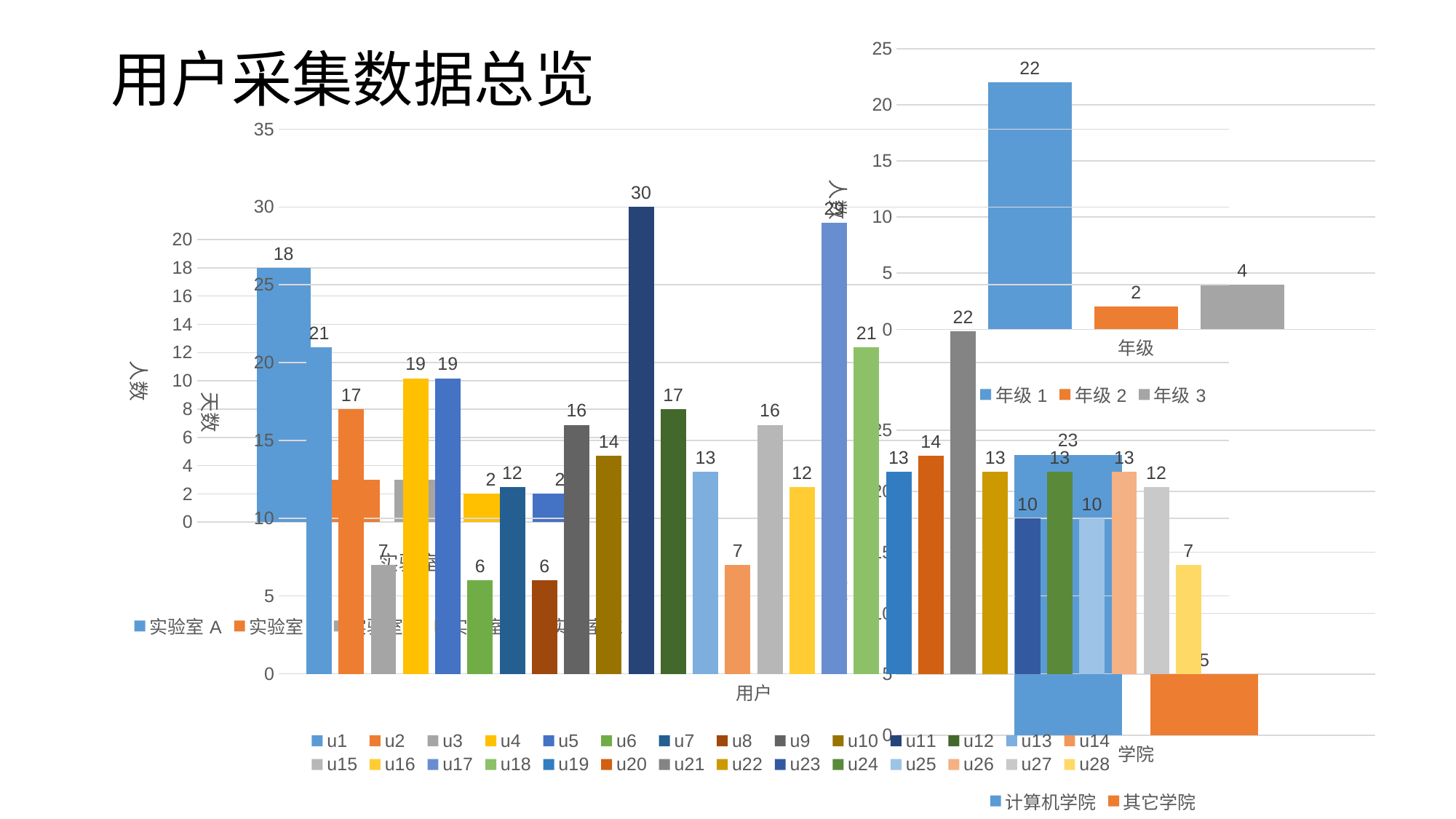

### Chart

| Category | 年级1 | 年级2 | 年级3 |
|---|---|---|---|
| 年级 | 22.0 | 2.0 | 4.0 |
用户采集数据总览

### Chart

| Category | u1 | u2 | u3 | u4 | u5 | u6 | u7 | u8 | u9 | u10 | u11 | u12 | u13 | u14 | u15 | u16 | u17 | u18 | u19 | u20 | u21 | u22 | u23 | u24 | u25 | u26 | u27 | u28 |
|---|---|---|---|---|---|---|---|---|---|---|---|---|---|---|---|---|---|---|---|---|---|---|---|---|---|---|---|---|
| 用户 | 21.0 | 17.0 | 7.0 | 19.0 | 19.0 | 6.0 | 12.0 | 6.0 | 16.0 | 14.0 | 30.0 | 17.0 | 13.0 | 7.0 | 16.0 | 12.0 | 29.0 | 21.0 | 13.0 | 14.0 | 22.0 | 13.0 | 10.0 | 13.0 | 10.0 | 13.0 | 12.0 | 7.0 |

### Chart

| Category | 实验室A | 实验室B | 实验室C | 实验室D | 实验室E |
|---|---|---|---|---|---|
| 类别 1 | 18.0 | 3.0 | 3.0 | 2.0 | 2.0 |

### Chart

| Category | 计算机学院 | 其它学院 |
|---|---|---|
| 学院 | 23.0 | 5.0 |